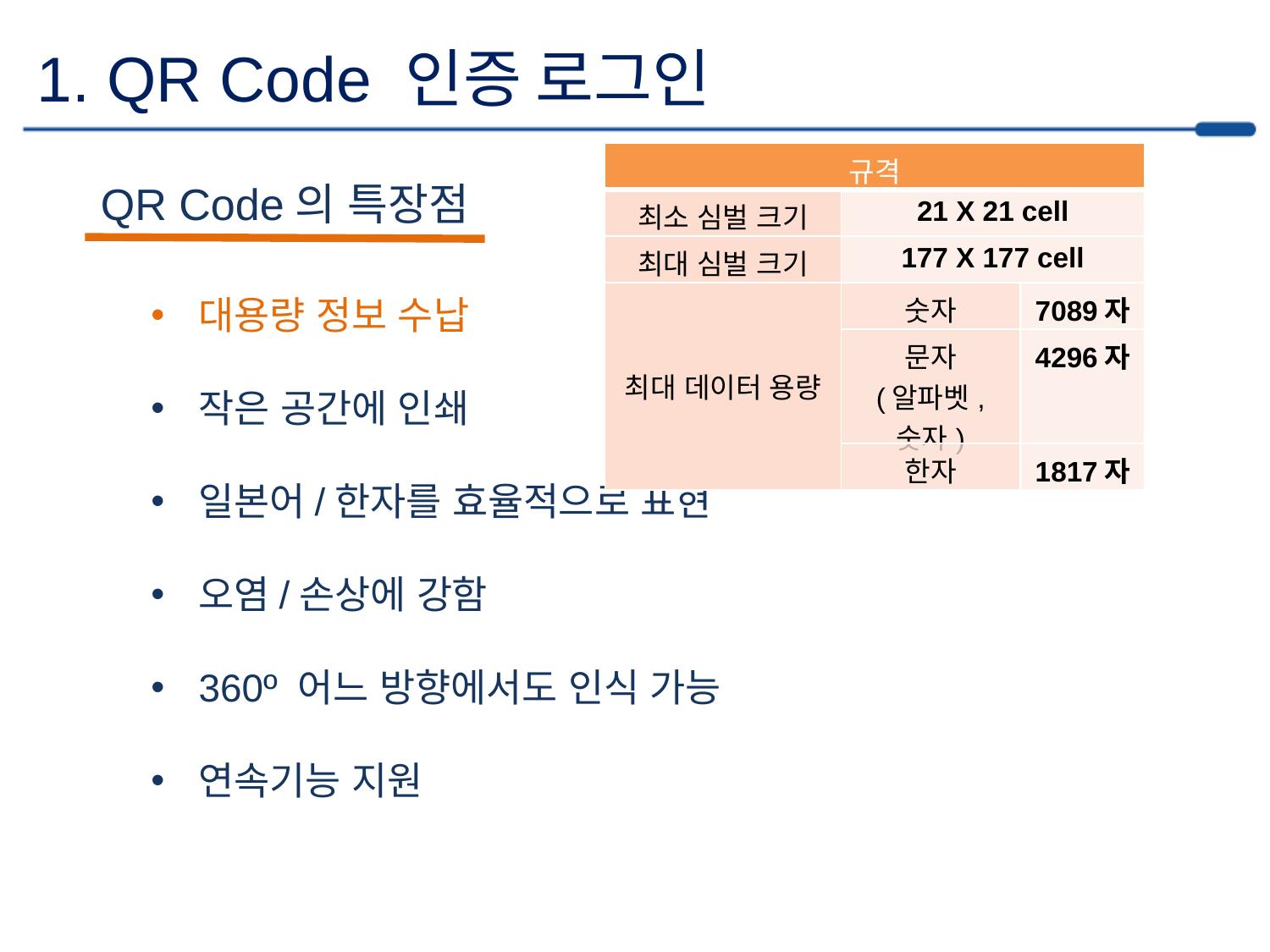

1. QR Code 인증 로그인
| 규격 |  |  |
| --- | --- | --- |
| 최소 심벌 크기 | 21 X 21 cell |  |
| 최대 심벌 크기 | 177 X 177 cell |  |
| 최대 데이터 용량 | 숫자 | 7089자 |
|  | 문자 (알파벳, 숫자) | 4296자 |
|  | 한자 | 1817자 |
QR Code의 특장점
대용량 정보 수납
작은 공간에 인쇄
일본어/한자를 효율적으로 표현
오염/손상에 강함
360º 어느 방향에서도 인식 가능
연속기능 지원